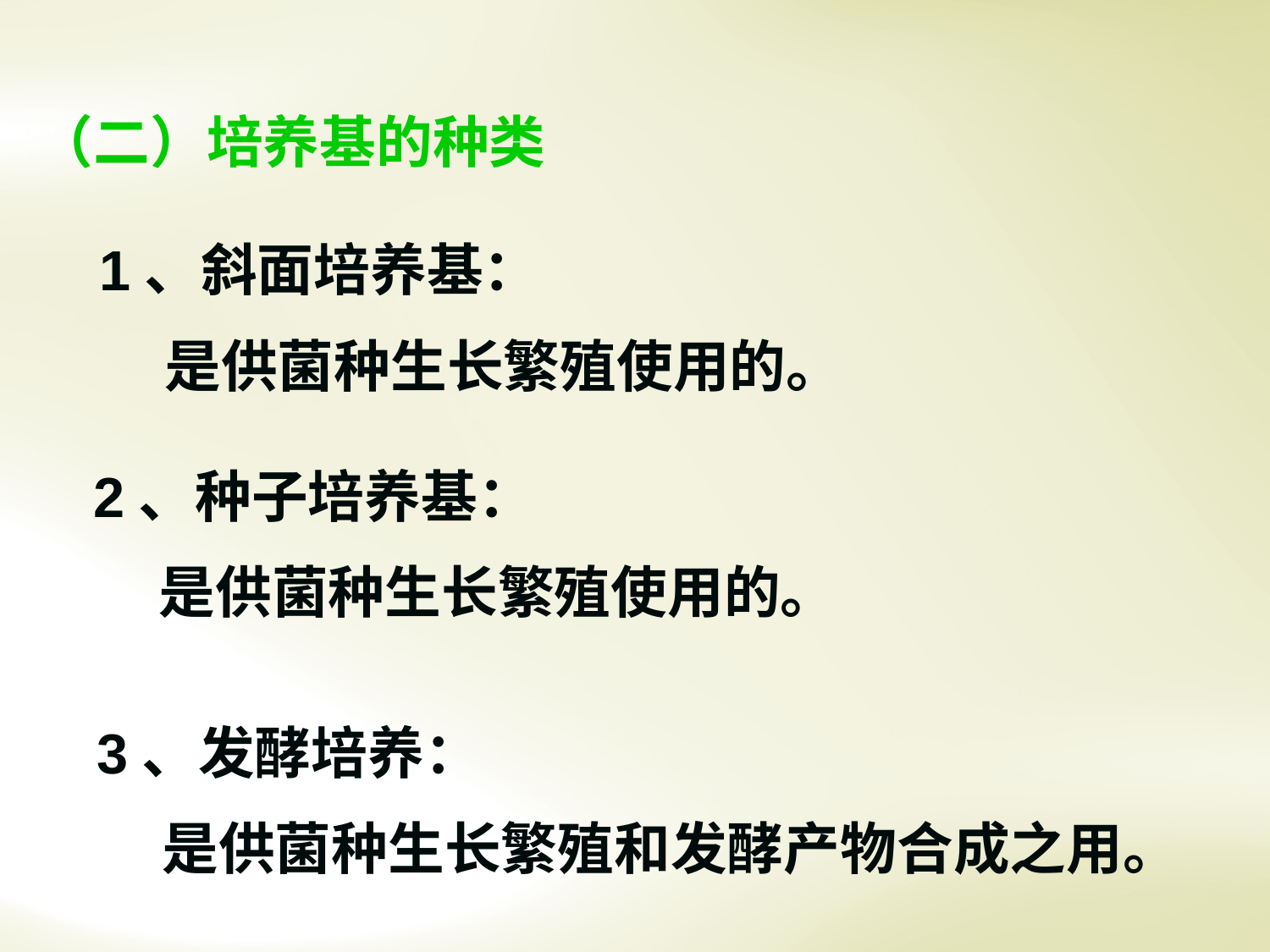

（二）培养基的种类
1、斜面培养基：
    是供菌种生长繁殖使用的。
2、种子培养基：
    是供菌种生长繁殖使用的。
3、发酵培养：
    是供菌种生长繁殖和发酵产物合成之用。